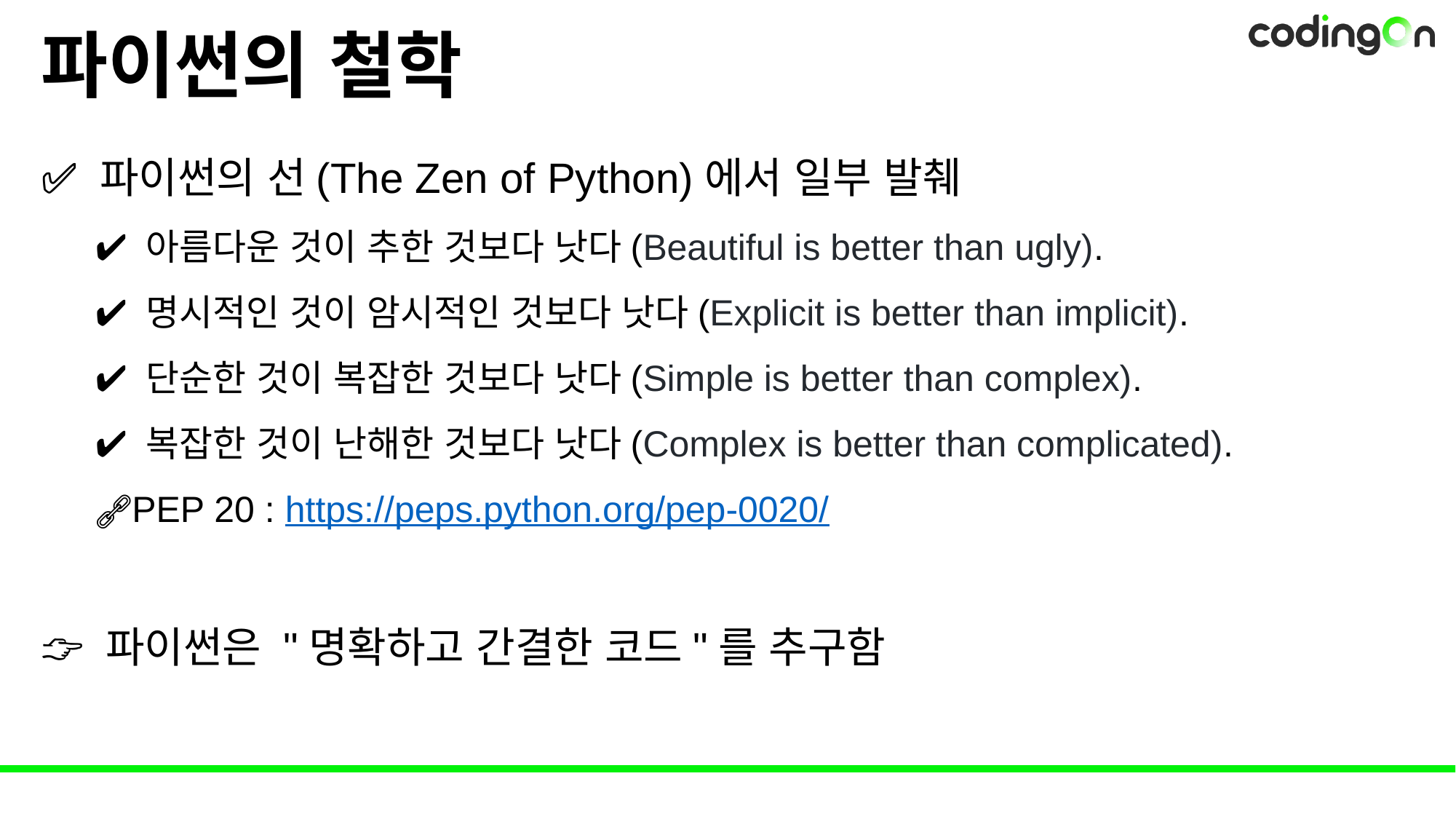

# 파이썬의 철학
✅ 파이썬의 선(The Zen of Python)에서 일부 발췌
✔️ 아름다운 것이 추한 것보다 낫다(Beautiful is better than ugly).
✔️ 명시적인 것이 암시적인 것보다 낫다(Explicit is better than implicit).
✔️ 단순한 것이 복잡한 것보다 낫다(Simple is better than complex).
✔️ 복잡한 것이 난해한 것보다 낫다(Complex is better than complicated).
🔗PEP 20 : https://peps.python.org/pep-0020/

👉 파이썬은 "명확하고 간결한 코드"를 추구함